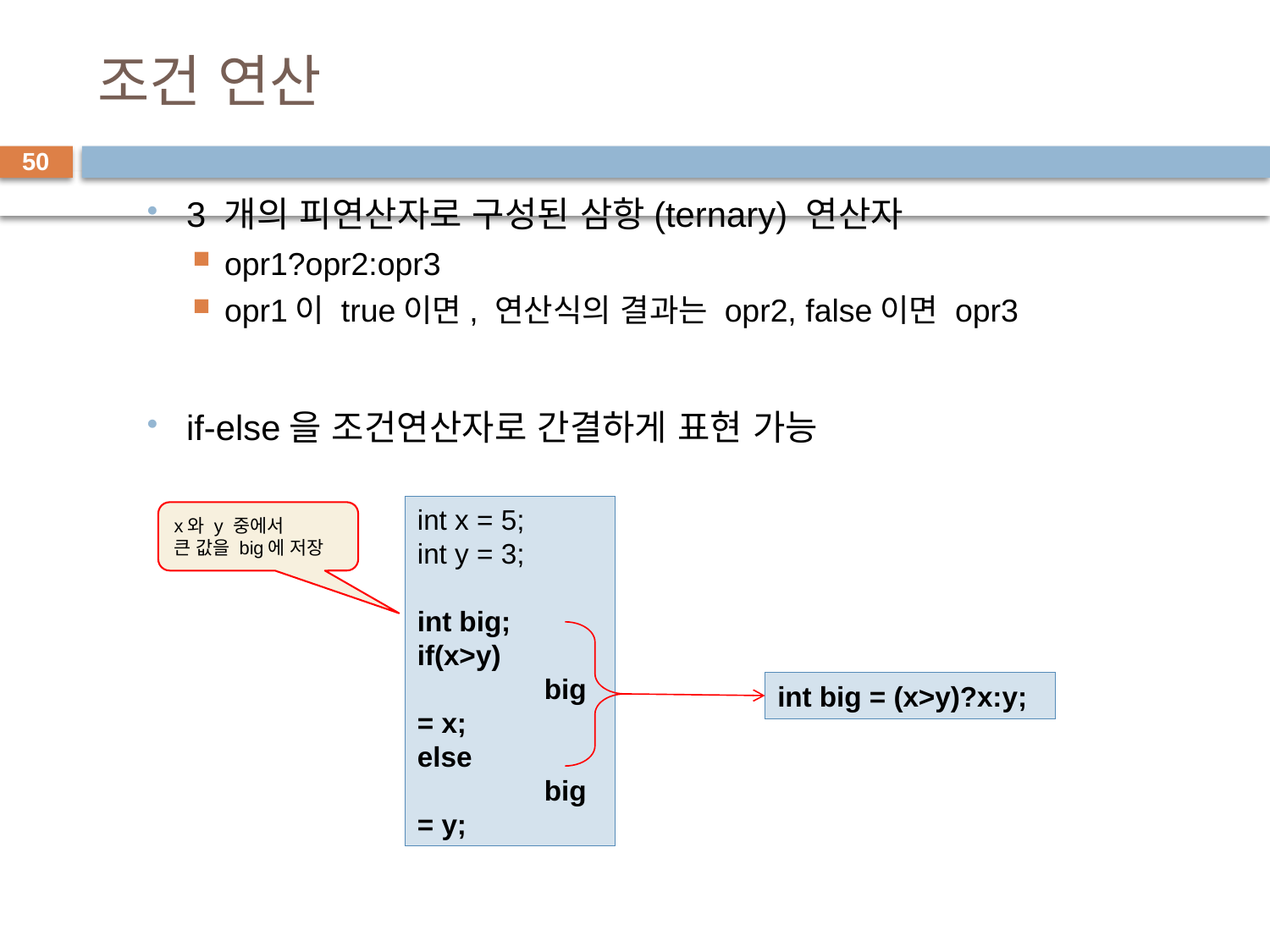

# 조건 연산
50
3 개의 피연산자로 구성된 삼항(ternary) 연산자
opr1?opr2:opr3
opr1이 true이면, 연산식의 결과는 opr2, false이면 opr3

if-else을 조건연산자로 간결하게 표현 가능
int x = 5;
int y = 3;

int big;
if(x>y)
	big = x;
else
	big = y;
x와 y 중에서
큰 값을 big에 저장

int big = (x>y)?x:y;